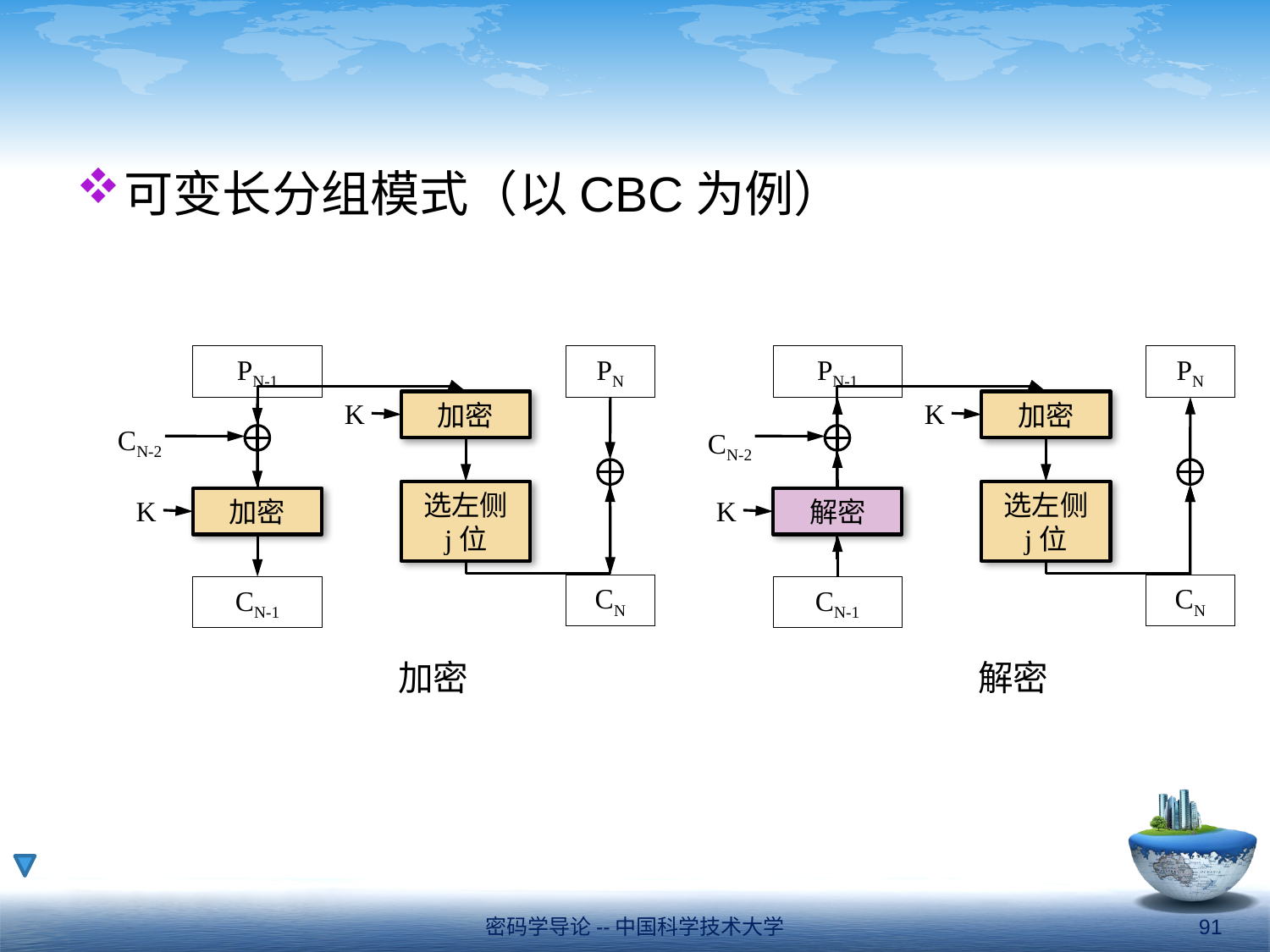

#
可变长分组模式（以CBC为例）

PN-1
PN
K
加密
CN-2

选左侧
j位
K
加密
CN
CN-1
加密
PN-1
PN
K
加密
CN-2

选左侧
j位
K
解密
CN
CN-1
解密

密码学导论--中国科学技术大学
91